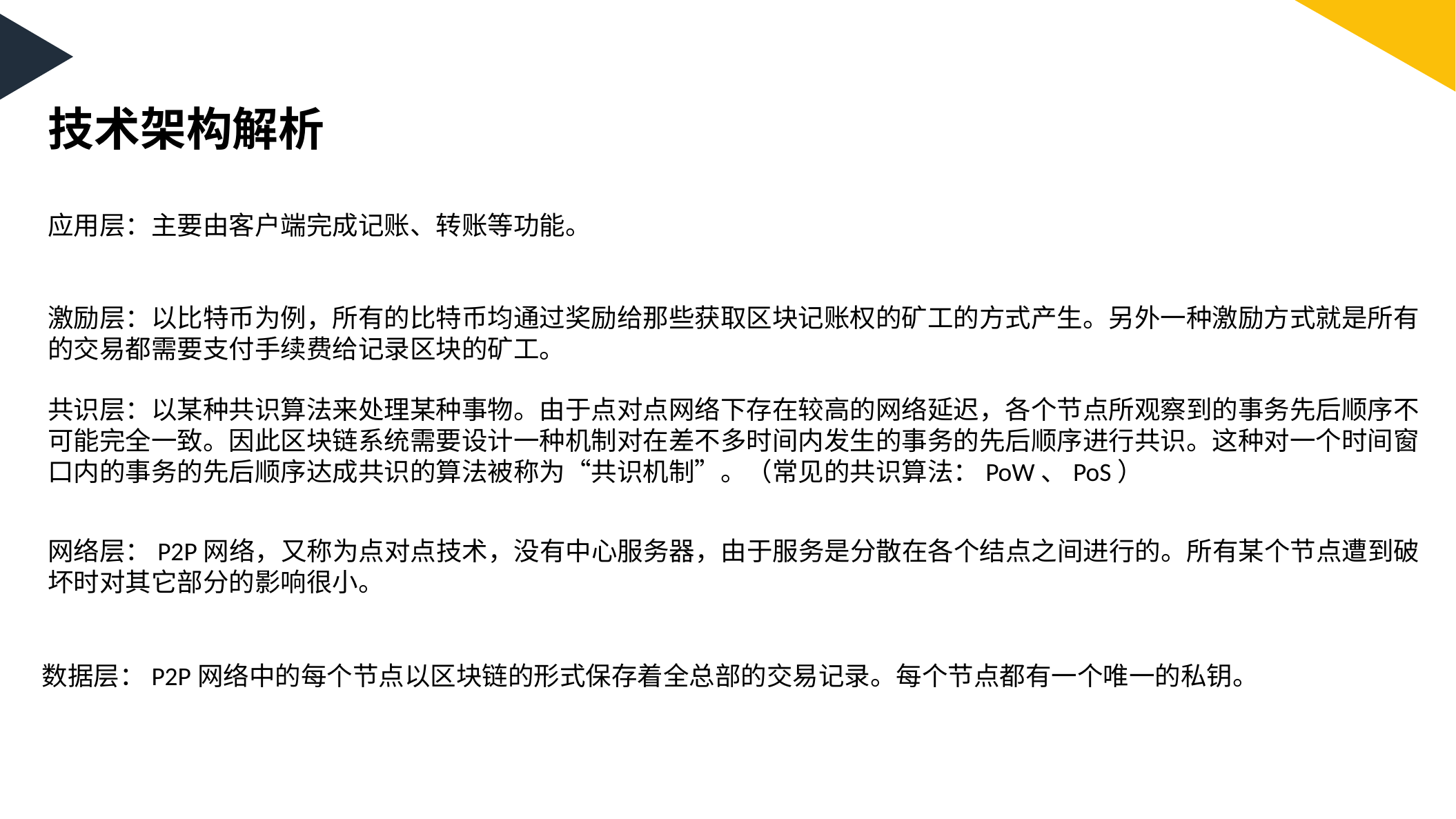

技术架构解析
应用层：主要由客户端完成记账、转账等功能。
激励层：以比特币为例，所有的比特币均通过奖励给那些获取区块记账权的矿工的方式产生。另外一种激励方式就是所有的交易都需要支付手续费给记录区块的矿工。
共识层：以某种共识算法来处理某种事物。由于点对点网络下存在较高的网络延迟，各个节点所观察到的事务先后顺序不可能完全一致。因此区块链系统需要设计一种机制对在差不多时间内发生的事务的先后顺序进行共识。这种对一个时间窗口内的事务的先后顺序达成共识的算法被称为“共识机制”。（常见的共识算法：PoW、PoS）
网络层：P2P网络，又称为点对点技术，没有中心服务器，由于服务是分散在各个结点之间进行的。所有某个节点遭到破坏时对其它部分的影响很小。
数据层：P2P网络中的每个节点以区块链的形式保存着全总部的交易记录。每个节点都有一个唯一的私钥。